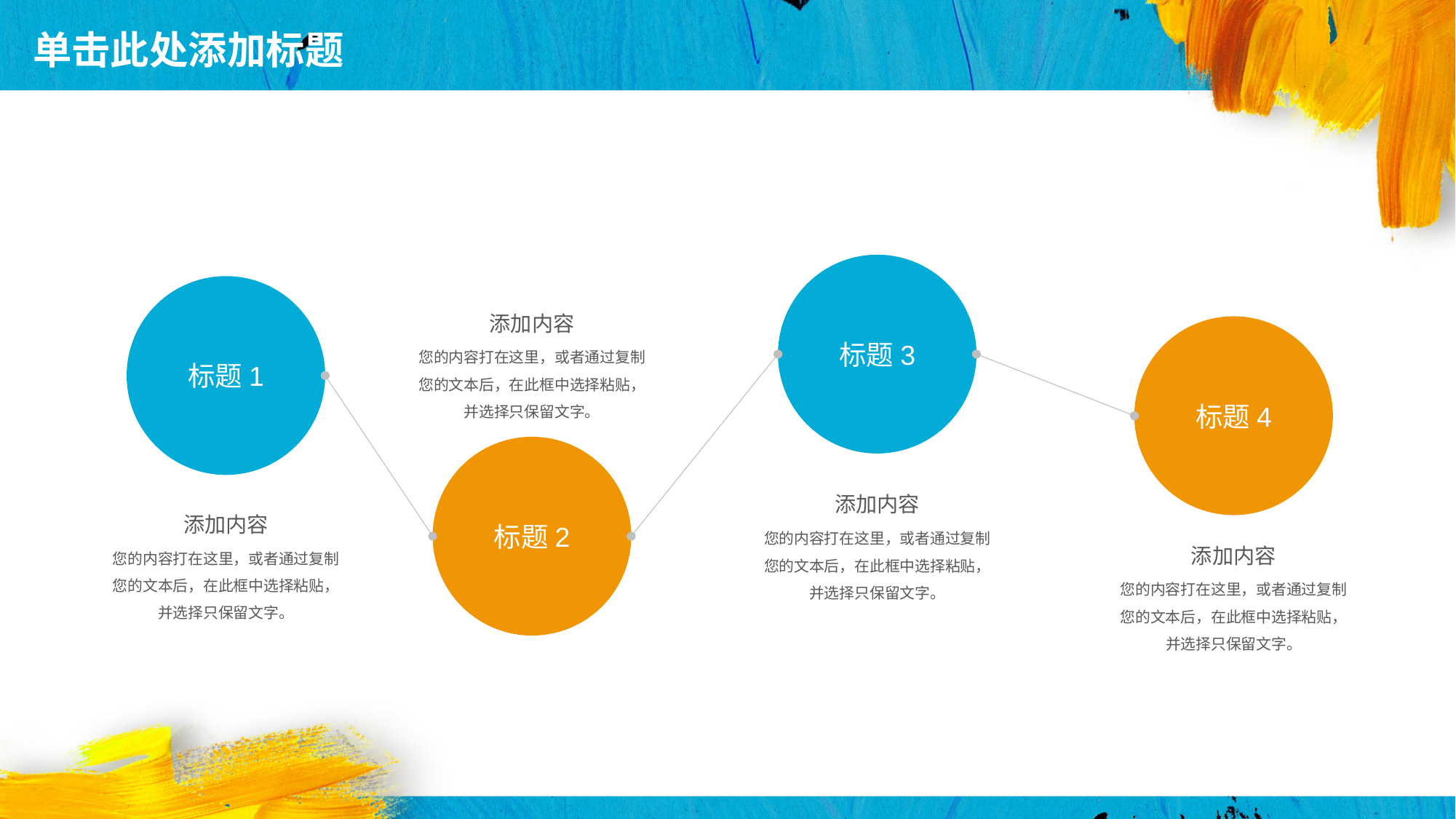

# 单击此处添加标题
标题3
标题1
添加内容
标题4
您的内容打在这里，或者通过复制您的文本后，在此框中选择粘贴，并选择只保留文字。
标题2
添加内容
添加内容
您的内容打在这里，或者通过复制您的文本后，在此框中选择粘贴，并选择只保留文字。
添加内容
您的内容打在这里，或者通过复制您的文本后，在此框中选择粘贴，并选择只保留文字。
您的内容打在这里，或者通过复制您的文本后，在此框中选择粘贴，并选择只保留文字。